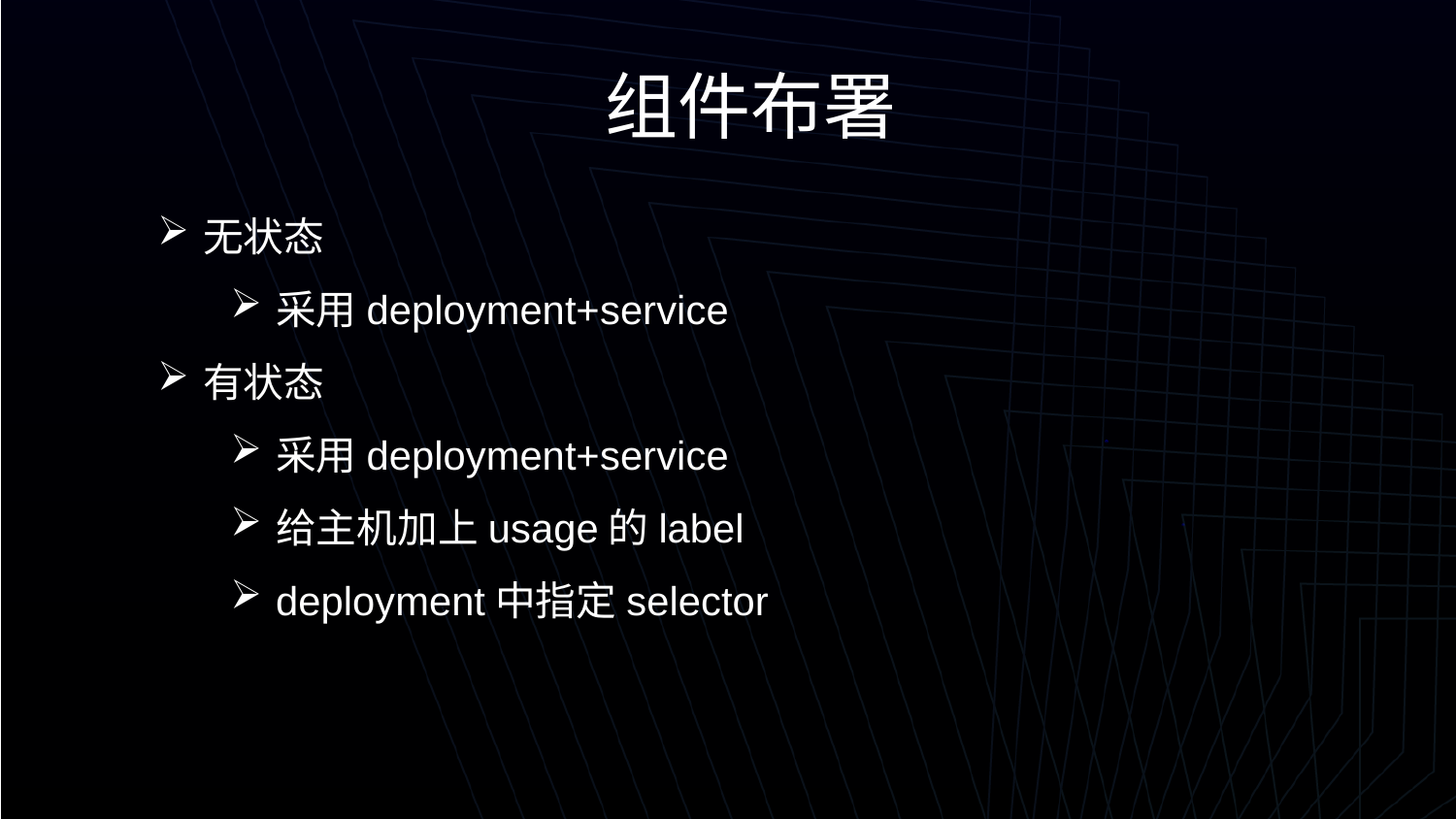

组件布署
无状态
采用deployment+service
有状态
采用deployment+service
给主机加上usage的label
deployment中指定selector